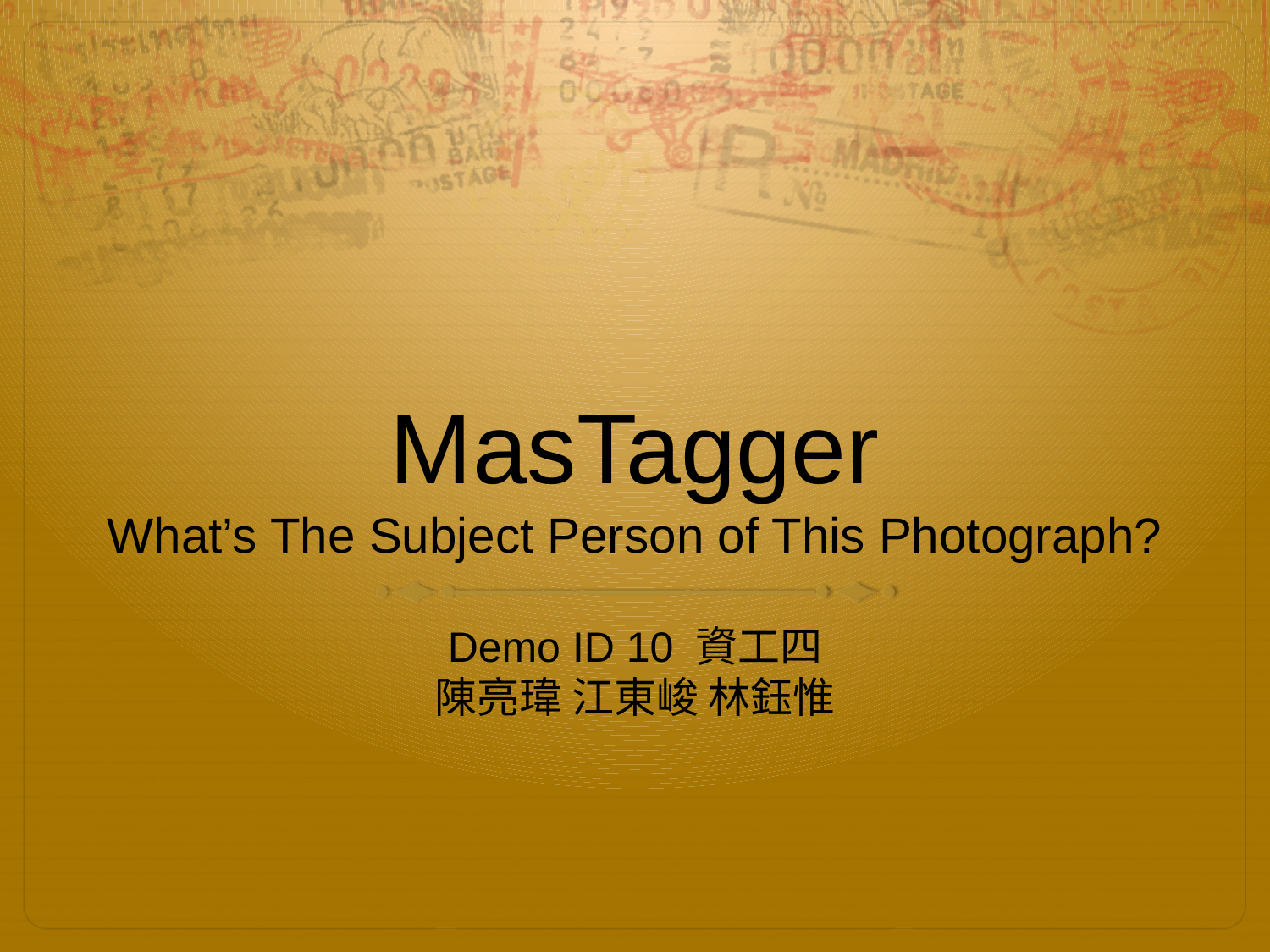

# MasTagger What’s The Subject Person of This Photograph?
Demo ID 10 資工四
陳亮瑋 江東峻 林鈺惟